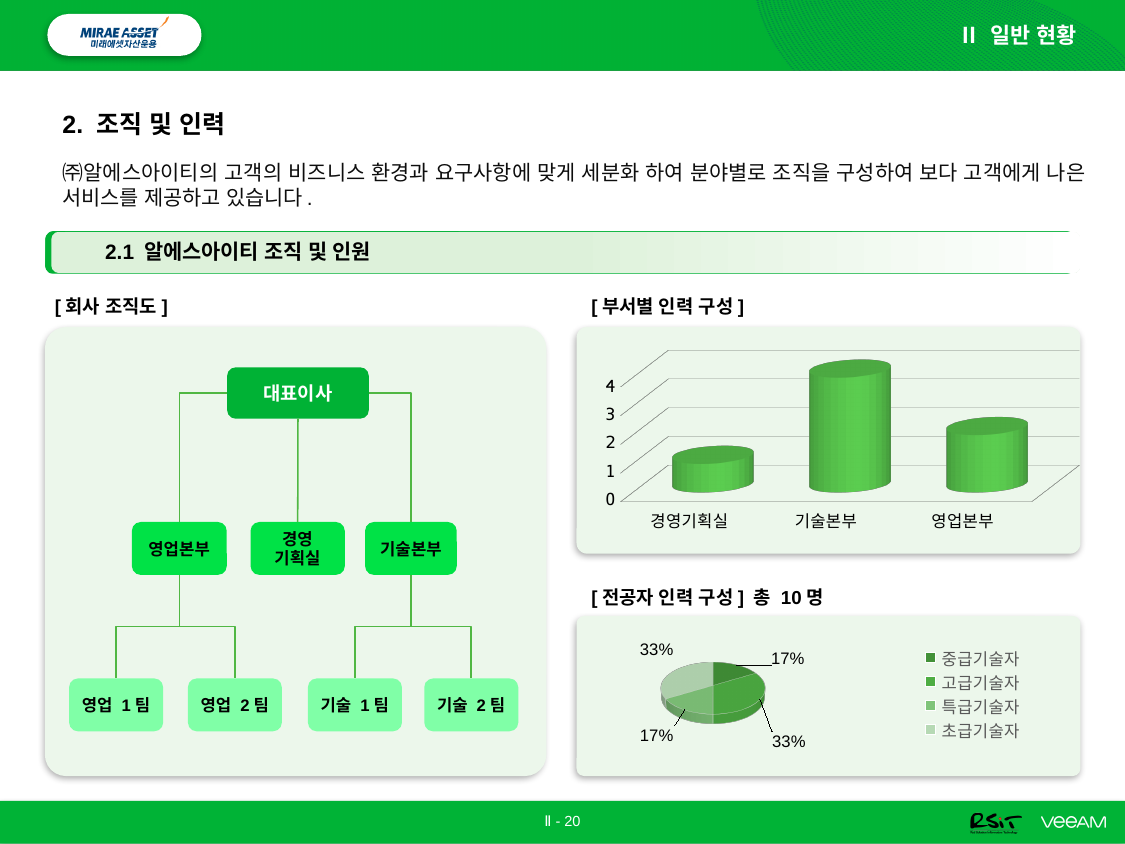

Ⅱ 일반 현황
# 2. 조직 및 인력
㈜알에스아이티의 고객의 비즈니스 환경과 요구사항에 맞게 세분화 하여 분야별로 조직을 구성하여 보다 고객에게 나은 서비스를 제공하고 있습니다.

2.1 알에스아이티 조직 및 인원
[회사 조직도]
[부서별 인력 구성]

[unsupported chart]

대표이사
영업본부
경영
기획실
기술본부
영업 1팀
영업 2팀
기술 1팀
기술 2팀
[전공자 인력 구성] 총 10명

[unsupported chart]